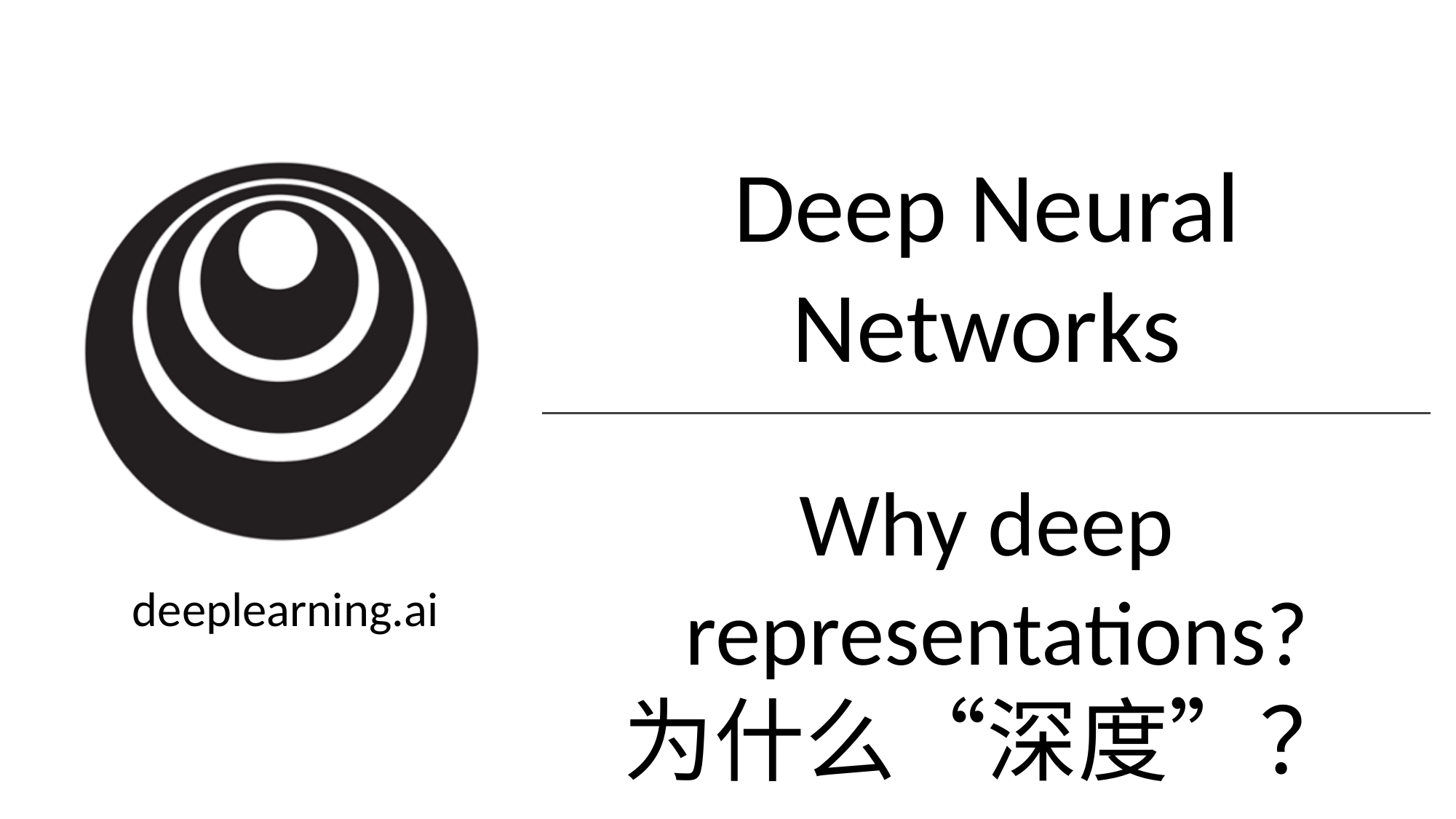

Deep Neural Networks
Why deep
 representations?
为什么“深度”？